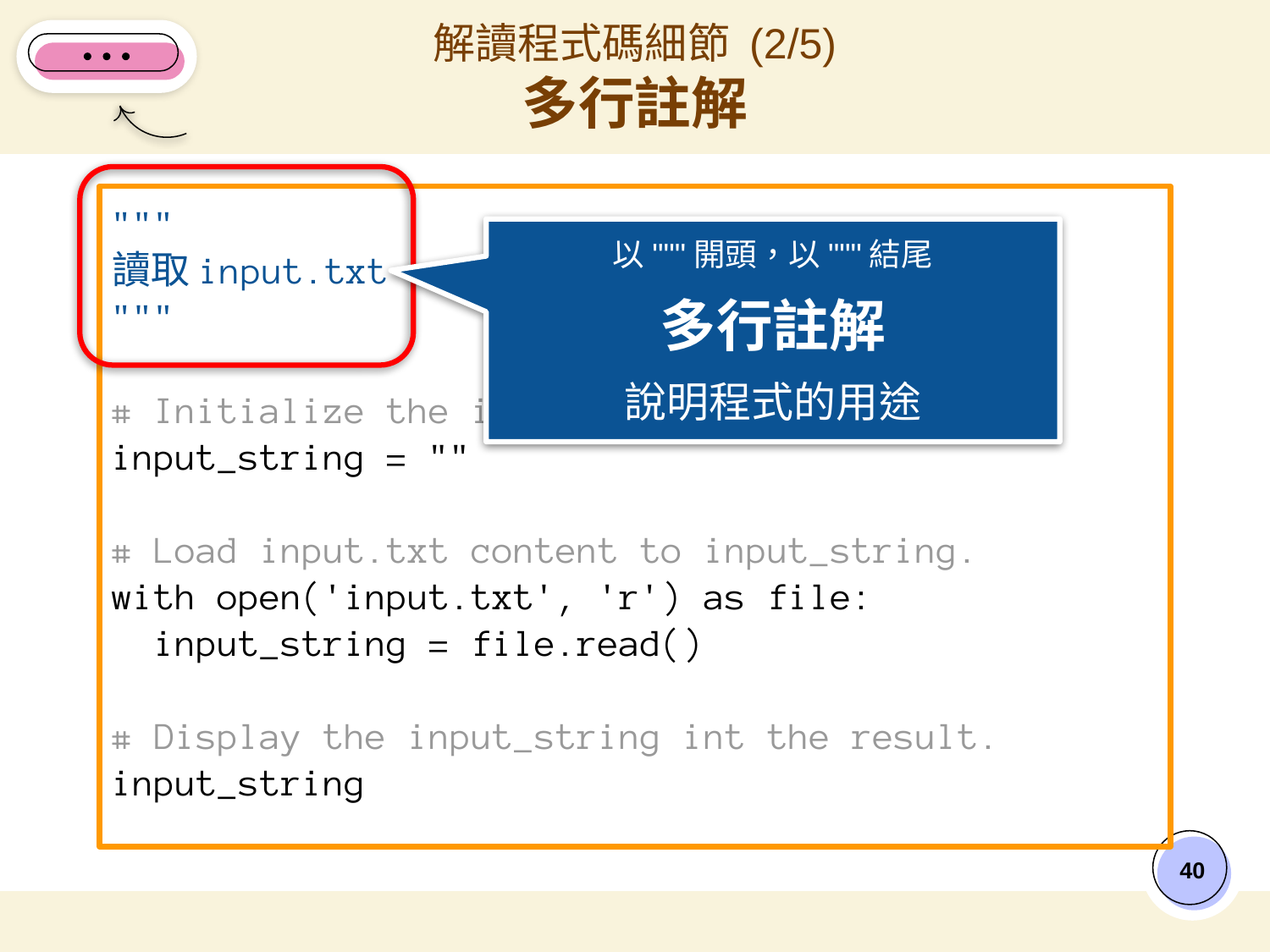

# 解讀程式碼細節 (2/5)
多行註解

"""
讀取input.txt
"""

# Initialize the input_string variable.
input_string = ""

# Load input.txt content to input_string.
with open('input.txt', 'r') as file:
  input_string = file.read()

# Display the input_string int the result.
input_string

以"""開頭，以"""結尾
多行註解
說明程式的用途
40